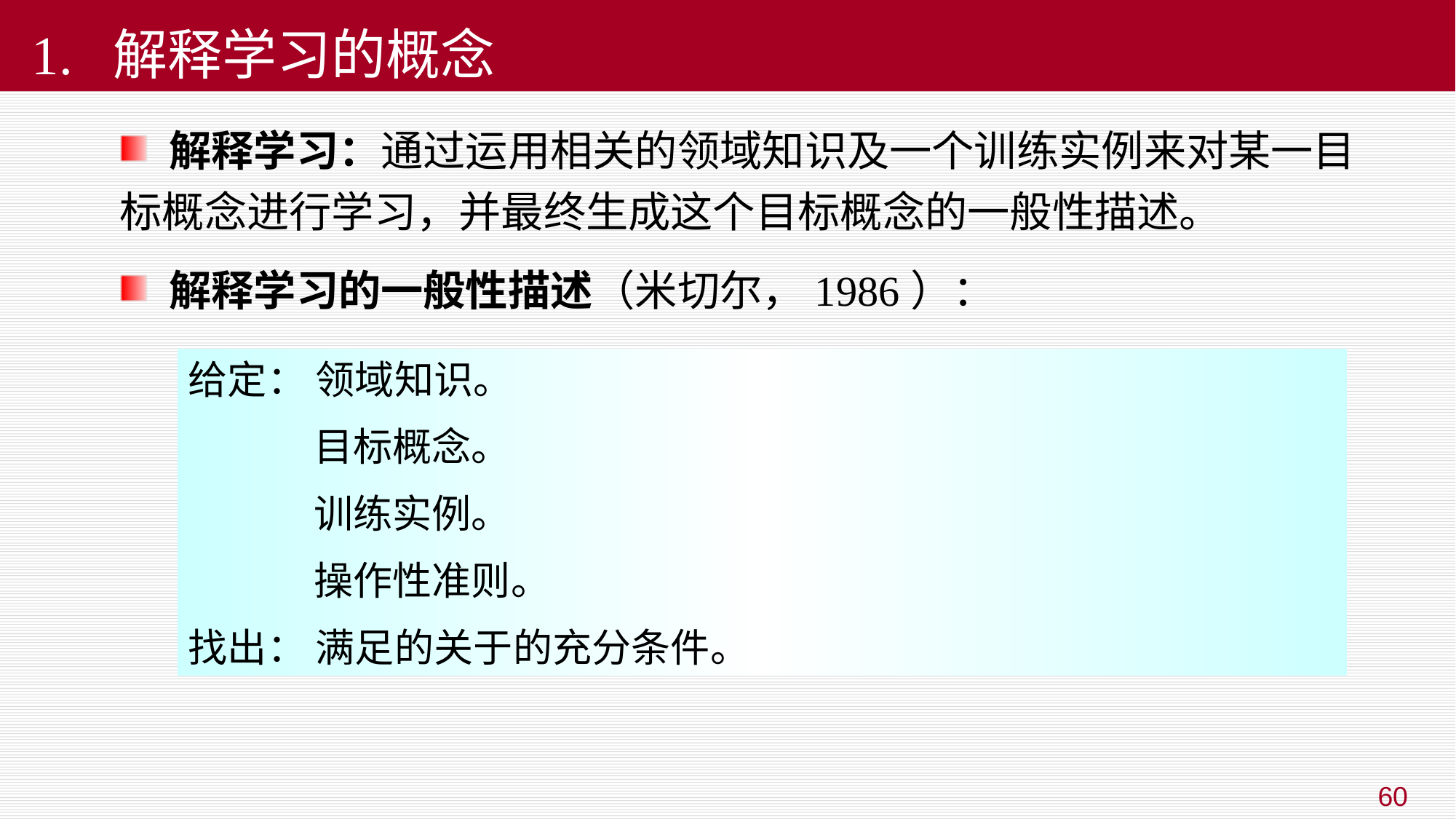

# 1.  解释学习的概念
 解释学习：通过运用相关的领域知识及一个训练实例来对某一目标概念进行学习，并最终生成这个目标概念的一般性描述。
 解释学习的一般性描述（米切尔，1986）：
给定： 领域知识。
             目标概念。
             训练实例。
             操作性准则。
找出： 满足的关于的充分条件。
60